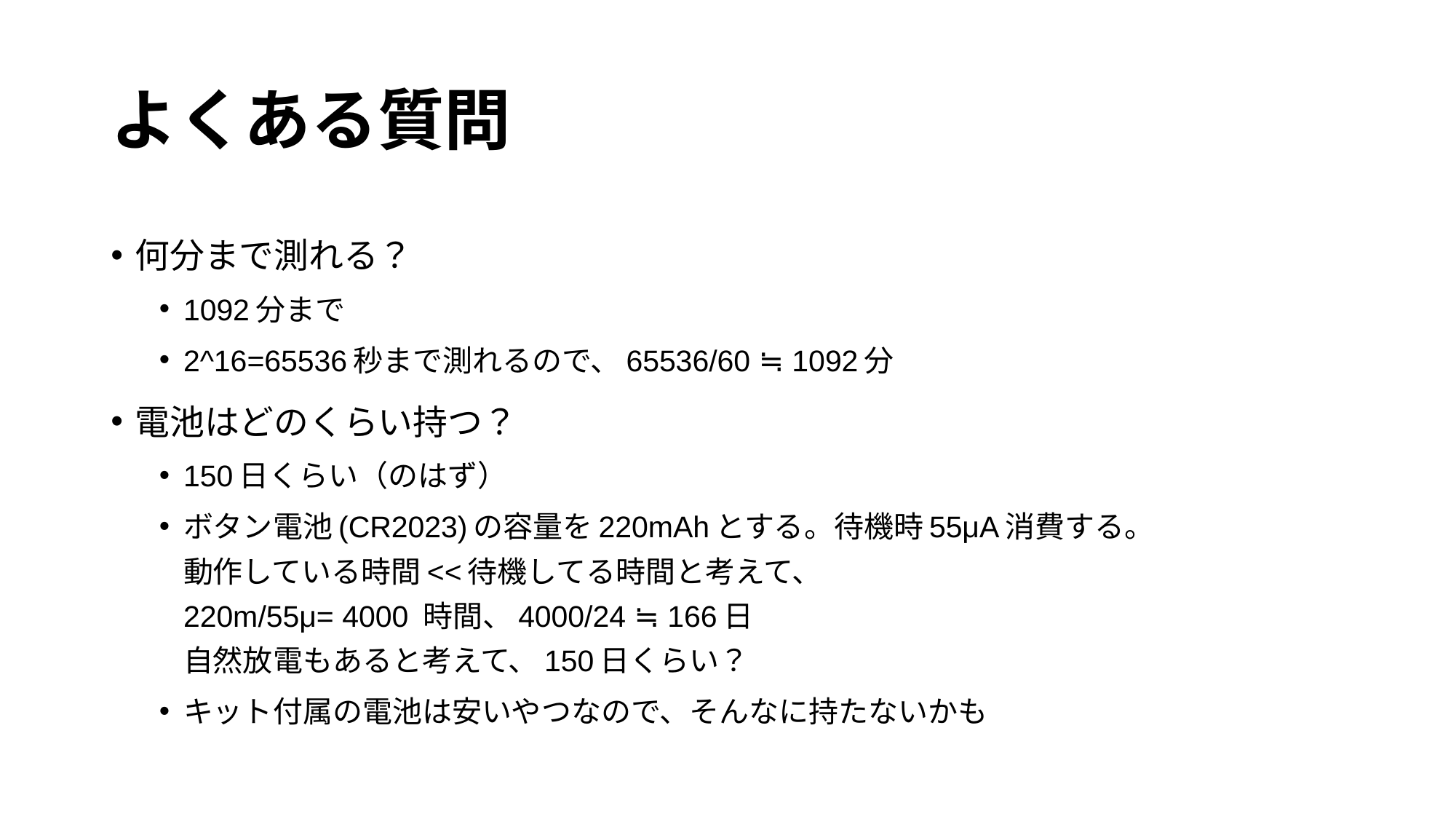

# よくある質問
何分まで測れる？
1092分まで
2^16=65536秒まで測れるので、65536/60 ≒ 1092分
電池はどのくらい持つ？
150日くらい（のはず）
ボタン電池(CR2023)の容量を220mAhとする。待機時55μA消費する。
動作している時間<<待機してる時間と考えて、
220m/55μ= 4000 時間、4000/24 ≒ 166日
自然放電もあると考えて、150日くらい？
キット付属の電池は安いやつなので、そんなに持たないかも